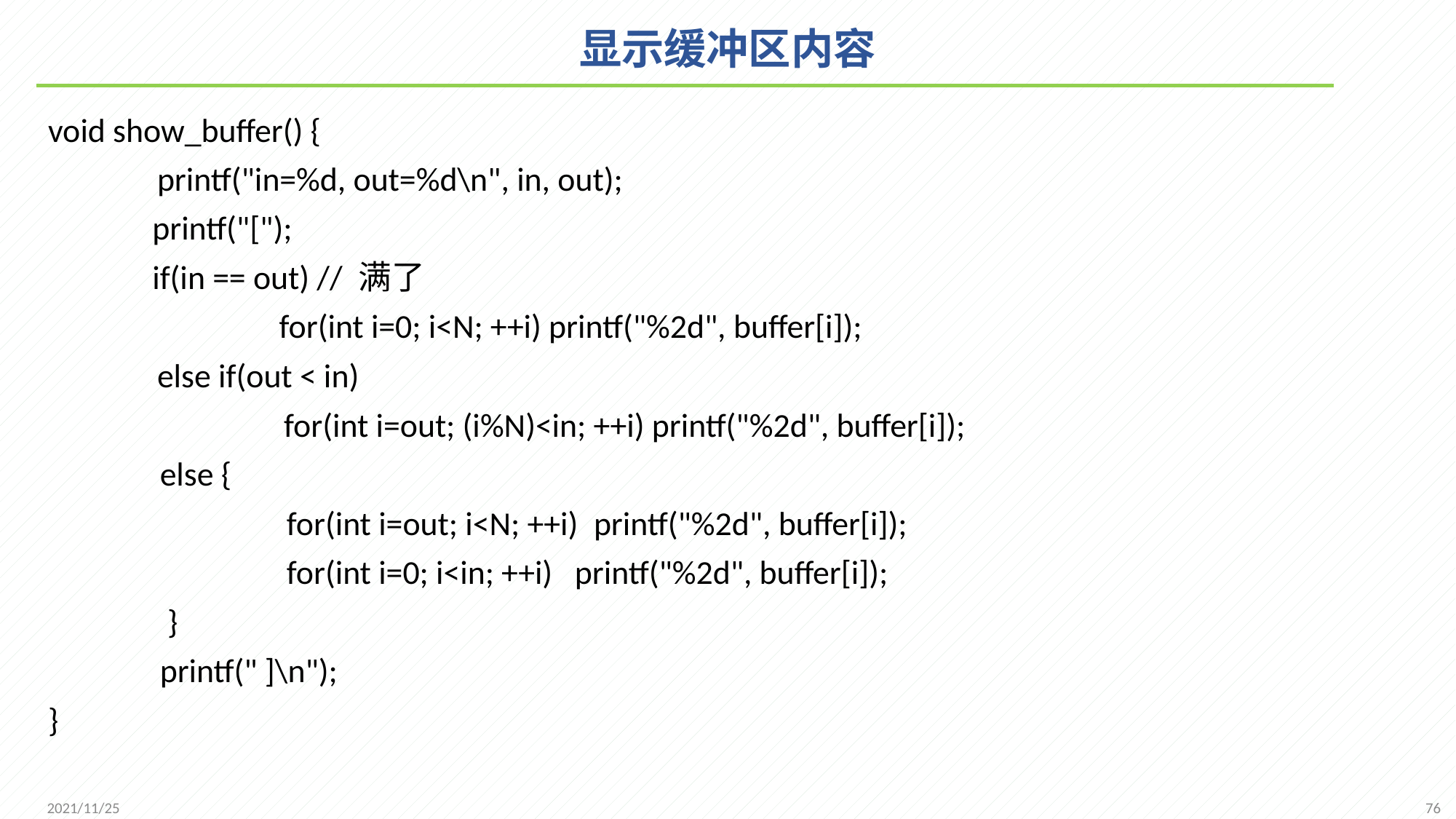

# 显示缓冲区内容
void show_buffer() {
	printf("in=%d, out=%d\n", in, out);
              printf("[");
              if(in == out) // 满了
                               for(int i=0; i<N; ++i) printf("%2d", buffer[i]);
	else if(out < in)
	                 for(int i=out; (i%N)<in; ++i) printf("%2d", buffer[i]);
               else {
                                for(int i=out; i<N; ++i)	printf("%2d", buffer[i]);
                                for(int i=0; i<in; ++i)   printf("%2d", buffer[i]);
                }
               printf(" ]\n");
}
76
2021/11/25